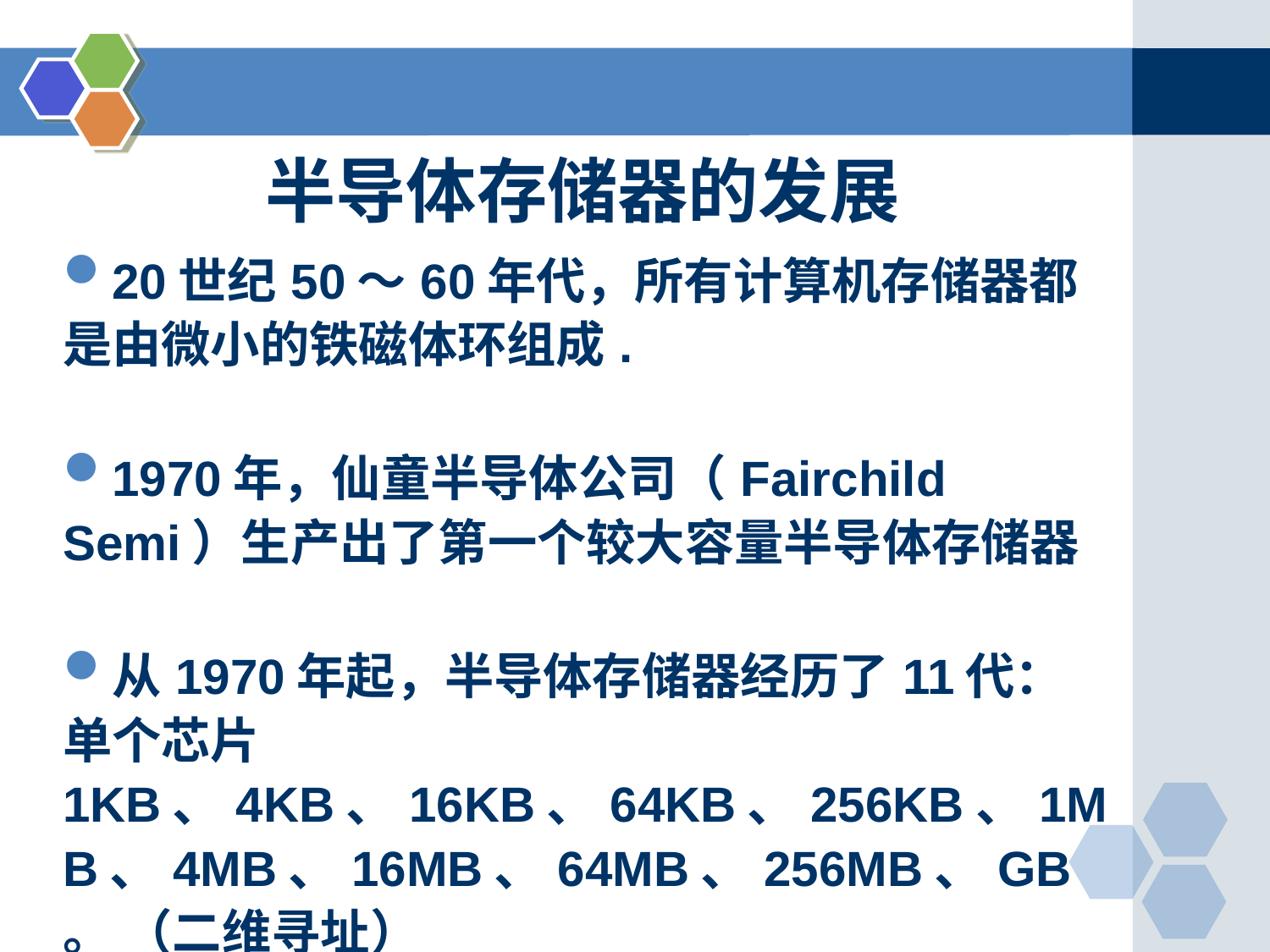

|  |  |
| --- | --- |
|  | 半导体存储器的发展  20世纪50～60年代，所有计算机存储器都是由微小的铁磁体环组成. 1970年，仙童半导体公司（Fairchild Semi）生产出了第一个较大容量半导体存储器 从1970年起，半导体存储器经历了11代：单个芯片1KB、4KB、16KB、64KB、256KB、1MB、4MB、16MB、64MB、256MB、GB。 （二维寻址） (其中1K=210,1M=220,1G=230) |
••• 15